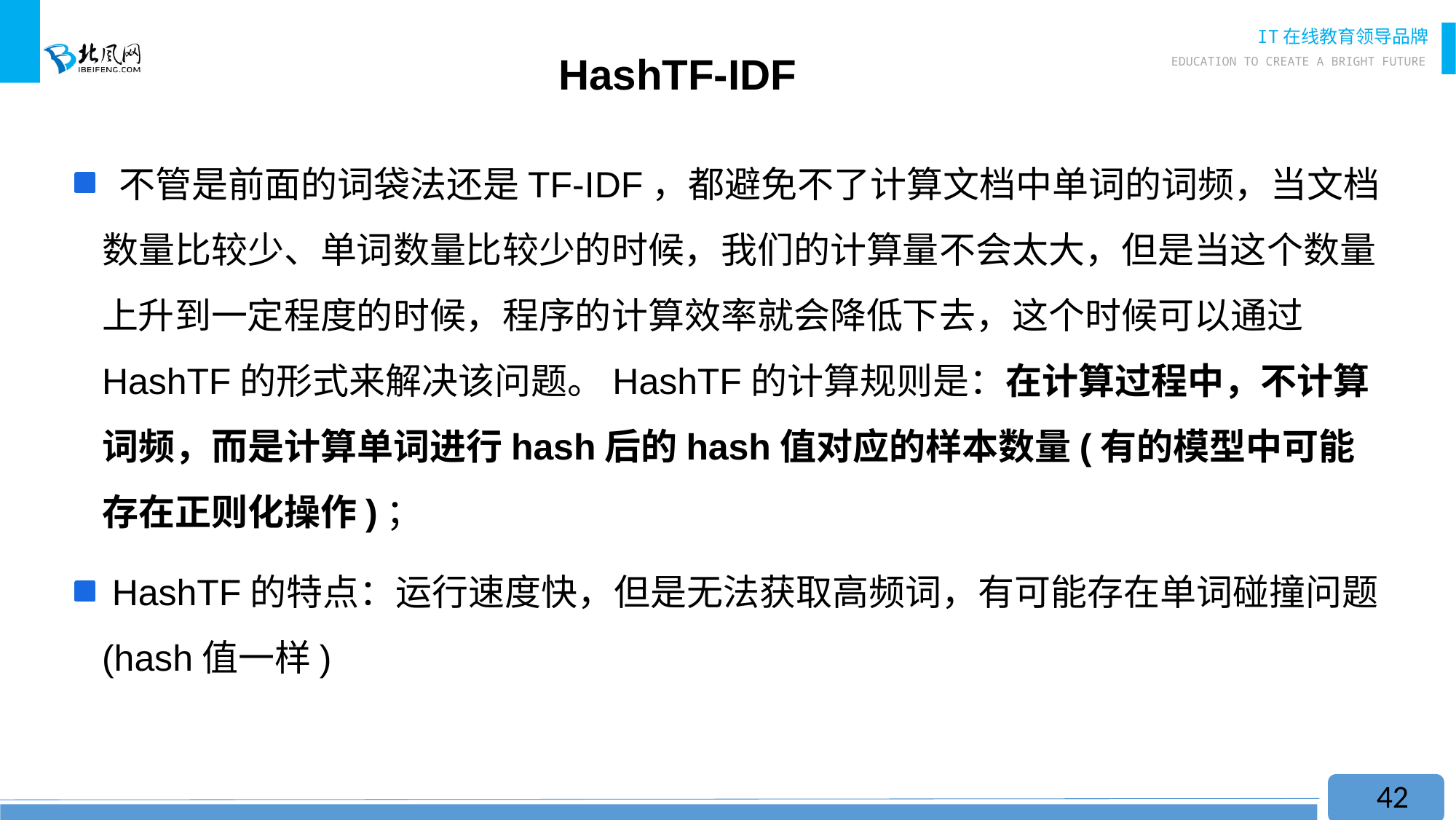

# HashTF-IDF
 不管是前面的词袋法还是TF-IDF，都避免不了计算文档中单词的词频，当文档数量比较少、单词数量比较少的时候，我们的计算量不会太大，但是当这个数量上升到一定程度的时候，程序的计算效率就会降低下去，这个时候可以通过HashTF的形式来解决该问题。HashTF的计算规则是：在计算过程中，不计算词频，而是计算单词进行hash后的hash值对应的样本数量(有的模型中可能存在正则化操作)；
 HashTF的特点：运行速度快，但是无法获取高频词，有可能存在单词碰撞问题(hash值一样)